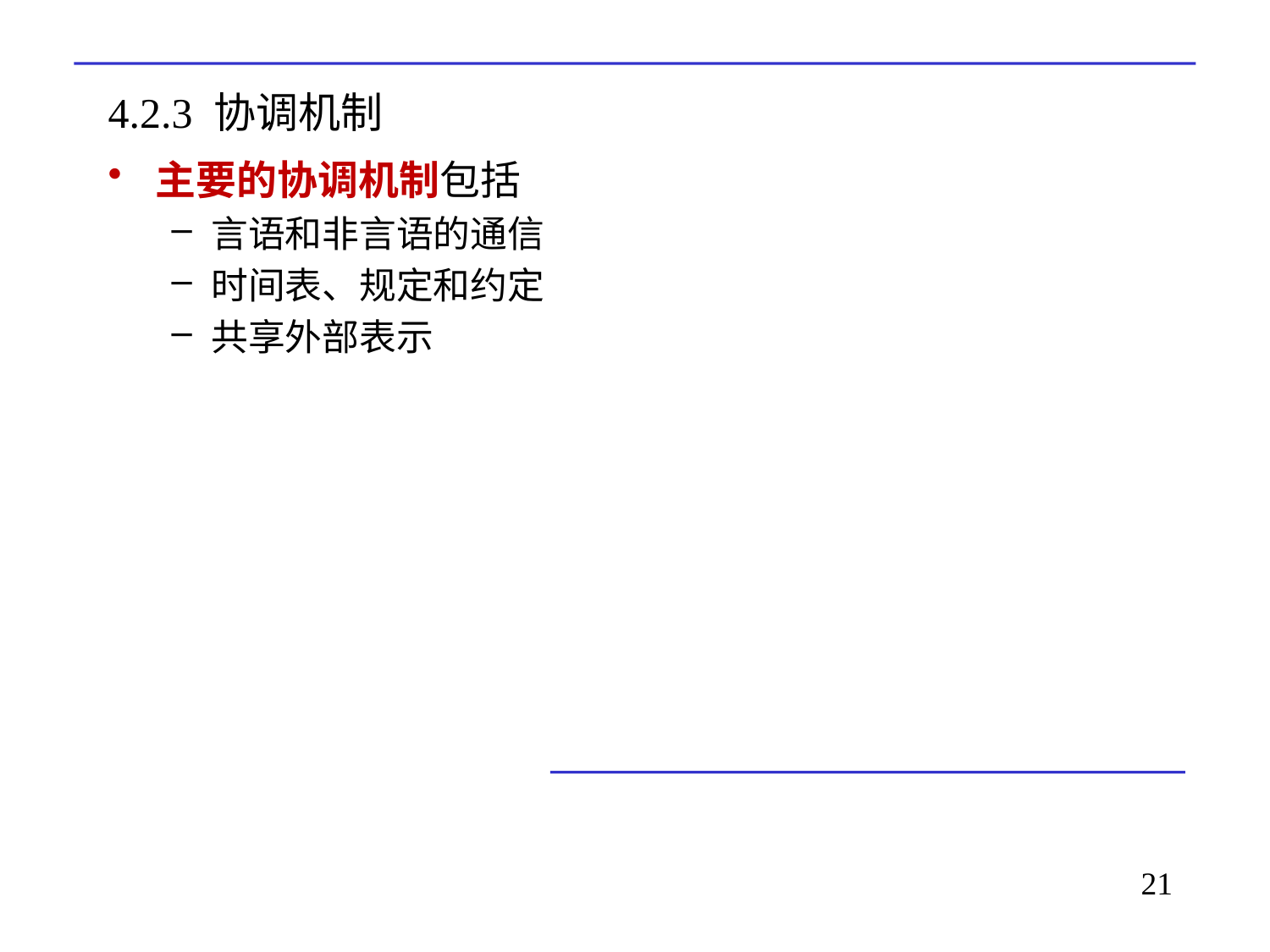

# 4.2.3 协调机制
主要的协调机制包括
言语和非言语的通信
时间表、规定和约定
共享外部表示
21